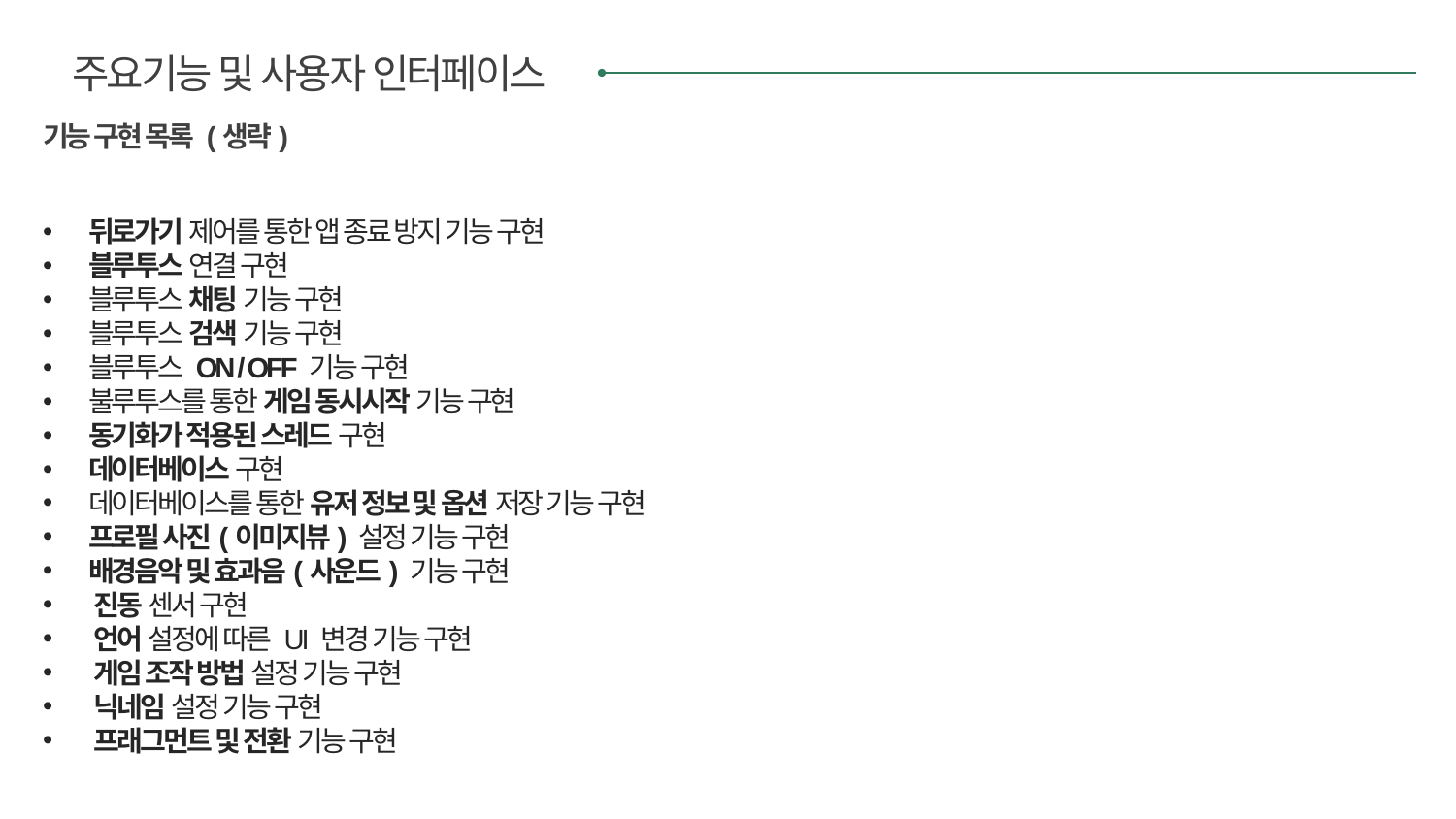

주요기능 및 사용자 인터페이스
기능 구현 목록 (생략)
뒤로가기 제어를 통한 앱 종료 방지 기능 구현
블루투스 연결 구현
블루투스 채팅 기능 구현
블루투스 검색 기능 구현
블루투스 ON / OFF 기능 구현
불루투스를 통한 게임 동시시작 기능 구현
동기화가 적용된 스레드 구현
데이터베이스 구현
데이터베이스를 통한 유저 정보 및 옵션 저장 기능 구현
프로필 사진(이미지뷰) 설정 기능 구현
배경음악 및 효과음(사운드) 기능 구현
 진동 센서 구현
 언어 설정에 따른 UI 변경 기능 구현
 게임 조작 방법 설정 기능 구현
 닉네임 설정 기능 구현
 프래그먼트 및 전환 기능 구현